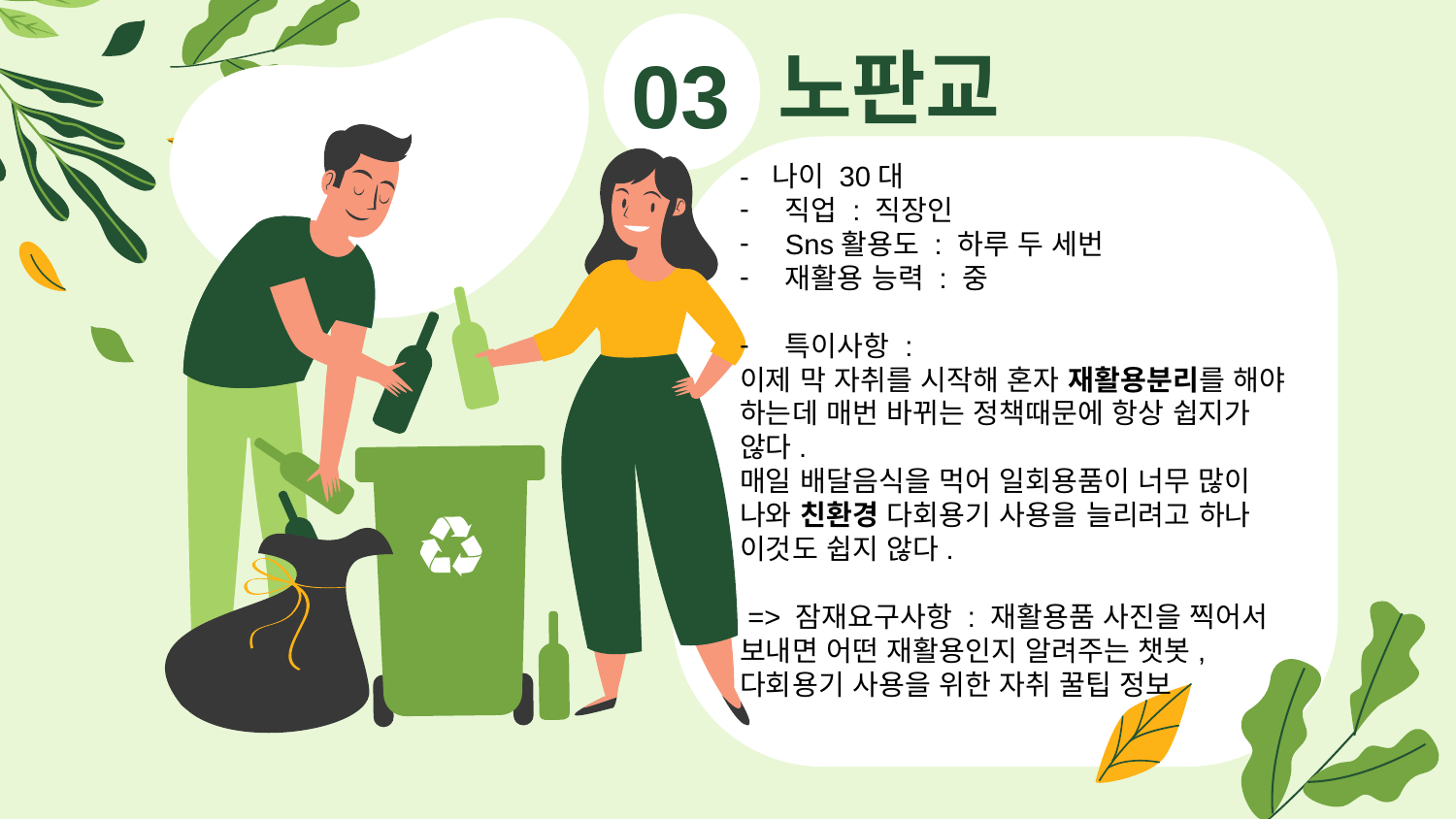

# 노판교
03

-  나이 30대
직업 : 직장인
Sns활용도 : 하루 두 세번
재활용 능력 : 중

특이사항 :
이제 막 자취를 시작해 혼자 재활용분리를 해야 하는데 매번 바뀌는 정책때문에 항상 쉽지가 않다.
매일 배달음식을 먹어 일회용품이 너무 많이 나와 친환경 다회용기 사용을 늘리려고 하나 이것도 쉽지 않다.

 => 잠재요구사항 : 재활용품 사진을 찍어서 보내면 어떤 재활용인지 알려주는 챗봇, 다회용기 사용을 위한 자취 꿀팁 정보